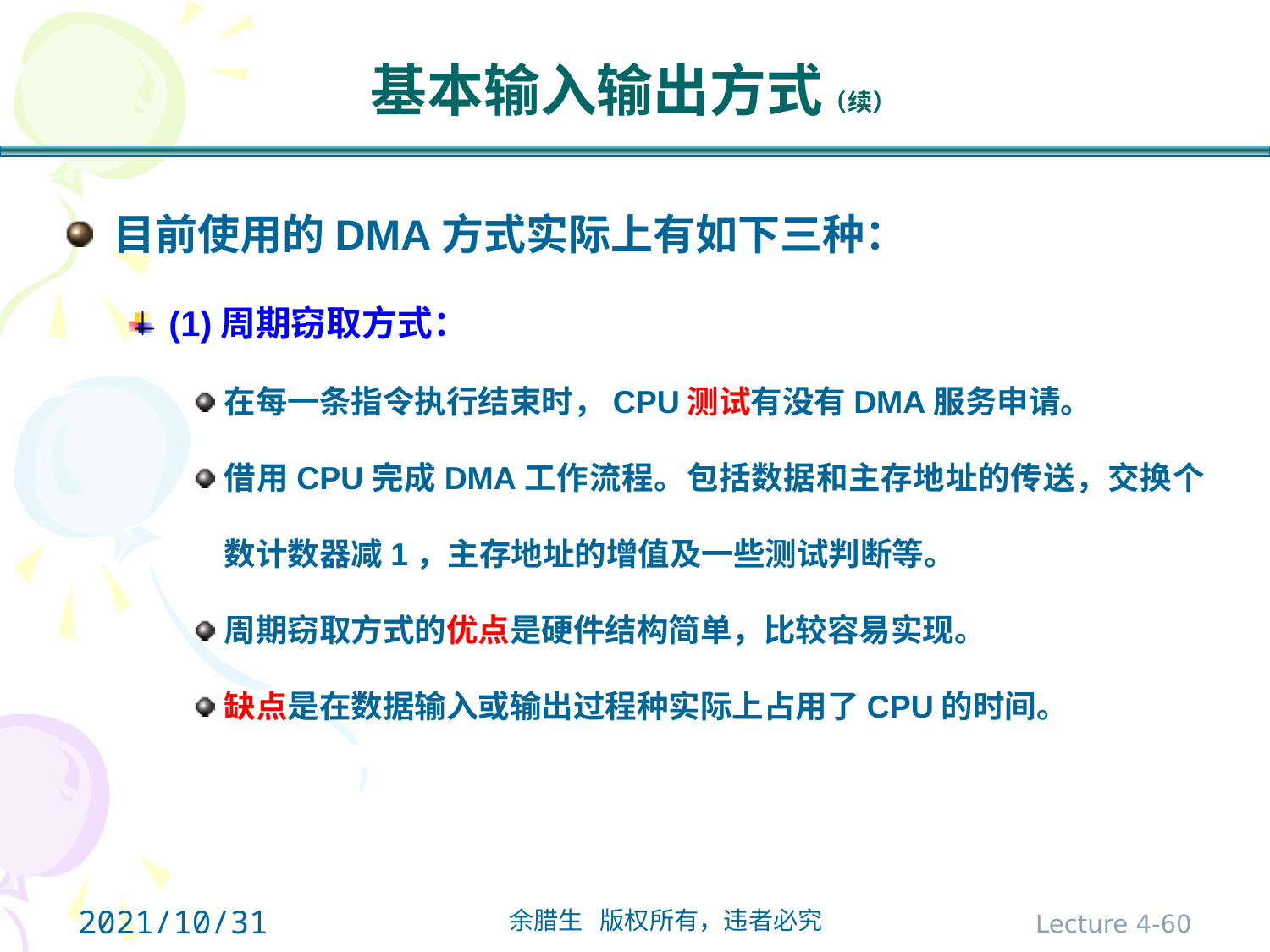

# 基本输入输出方式（续）
目前使用的DMA方式实际上有如下三种：
(1)周期窃取方式：
在每一条指令执行结束时，CPU测试有没有DMA服务申请。
借用CPU完成DMA工作流程。包括数据和主存地址的传送，交换个数计数器减1，主存地址的增值及一些测试判断等。
周期窃取方式的优点是硬件结构简单，比较容易实现。
缺点是在数据输入或输出过程种实际上占用了CPU的时间。
2021/10/31
Lecture 4-60